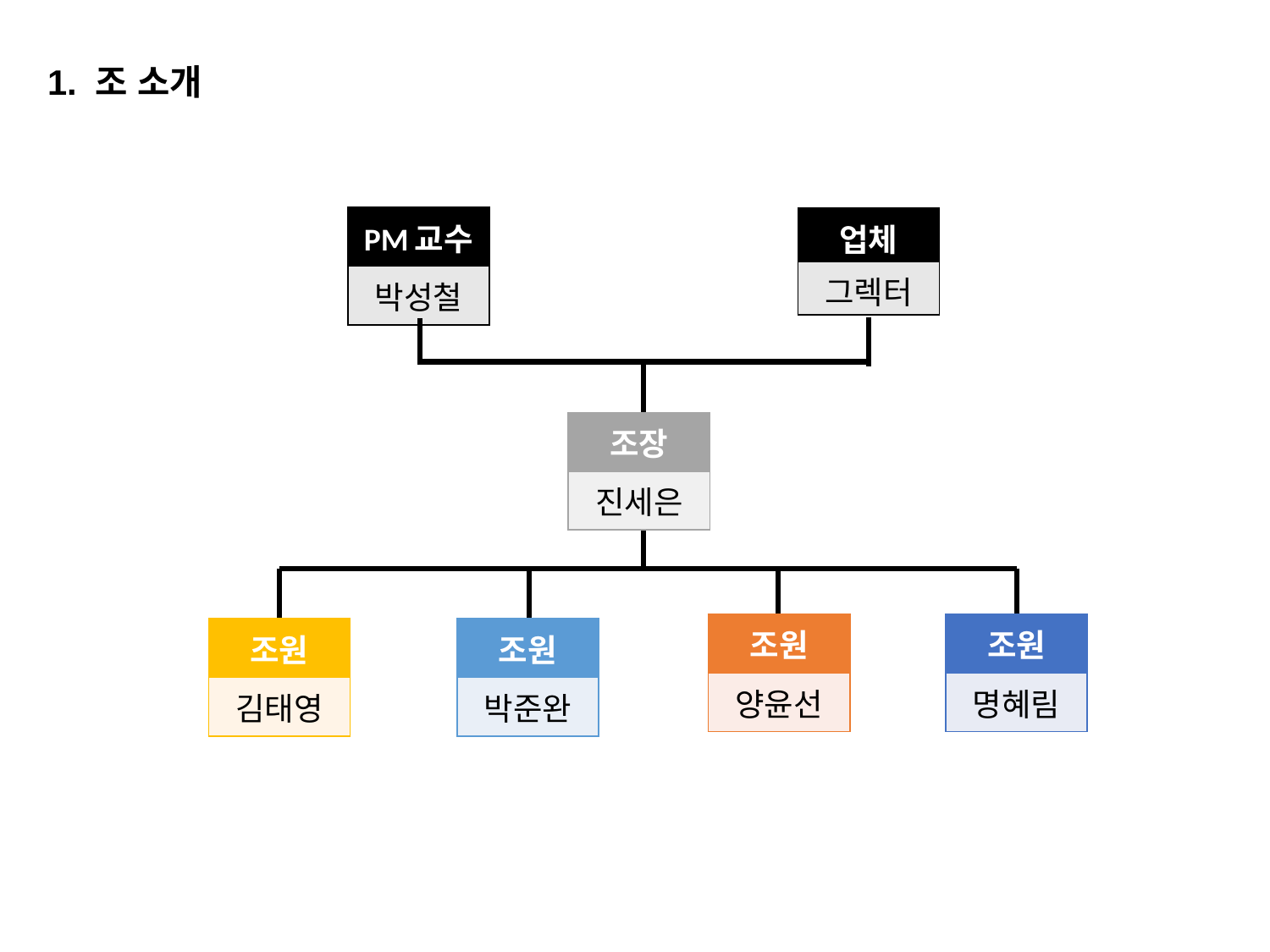

1. 조 소개
| PM교수 |
| --- |
| 박성철 |
| 업체 |
| --- |
| 그렉터 |
| 조장 |
| --- |
| 진세은 |
| 조원 |
| --- |
| 양윤선 |
| 조원 |
| --- |
| 명혜림 |
| 조원 |
| --- |
| 김태영 |
| 조원 |
| --- |
| 박준완 |